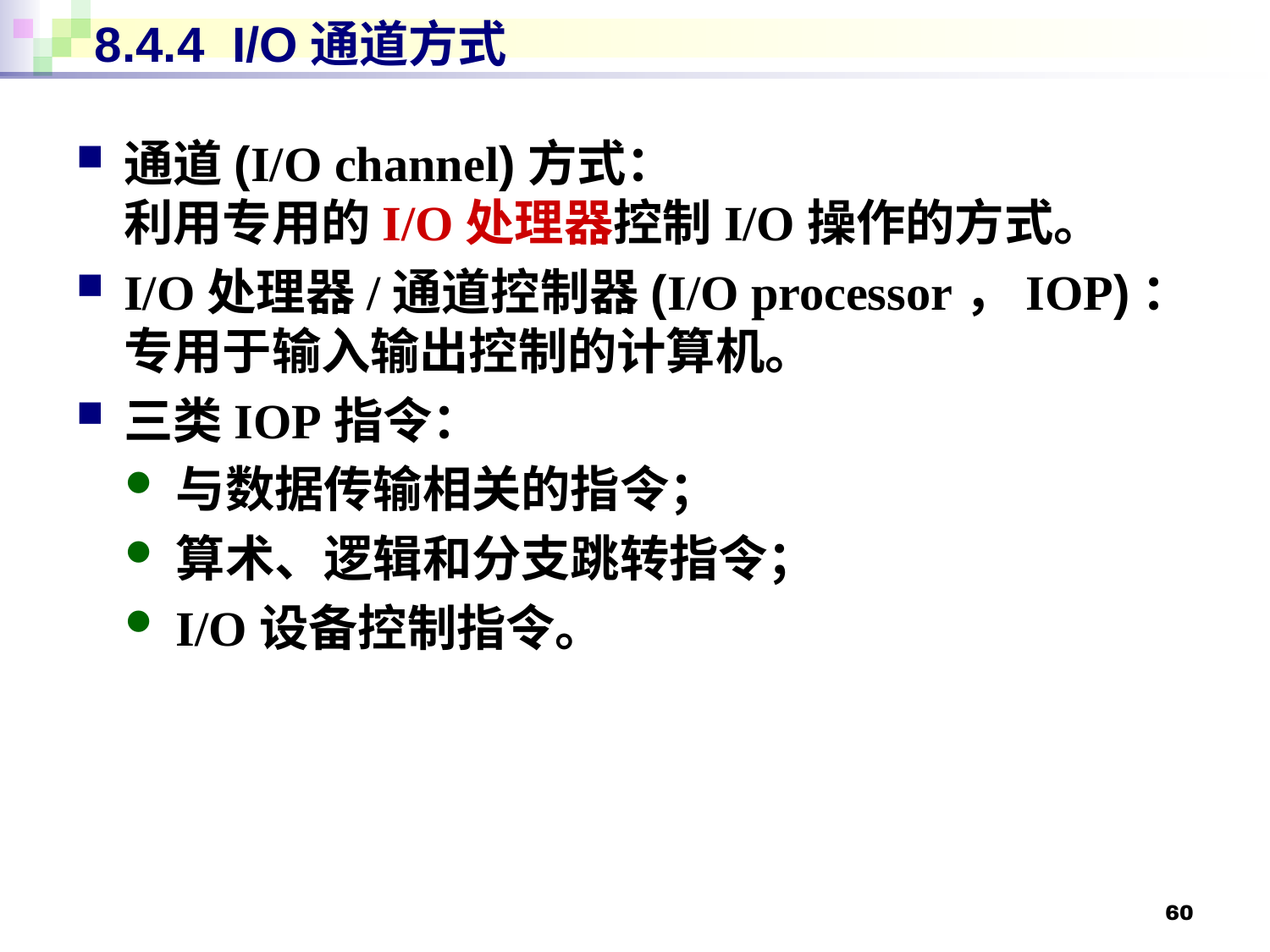

# 8.4.4  I/O通道方式
通道(I/O channel)方式：
利用专用的I/O处理器控制I/O操作的方式。
I/O处理器/通道控制器(I/O processor，IOP)：
专用于输入输出控制的计算机。
三类IOP指令：
与数据传输相关的指令；
算术、逻辑和分支跳转指令；
I/O设备控制指令。
60